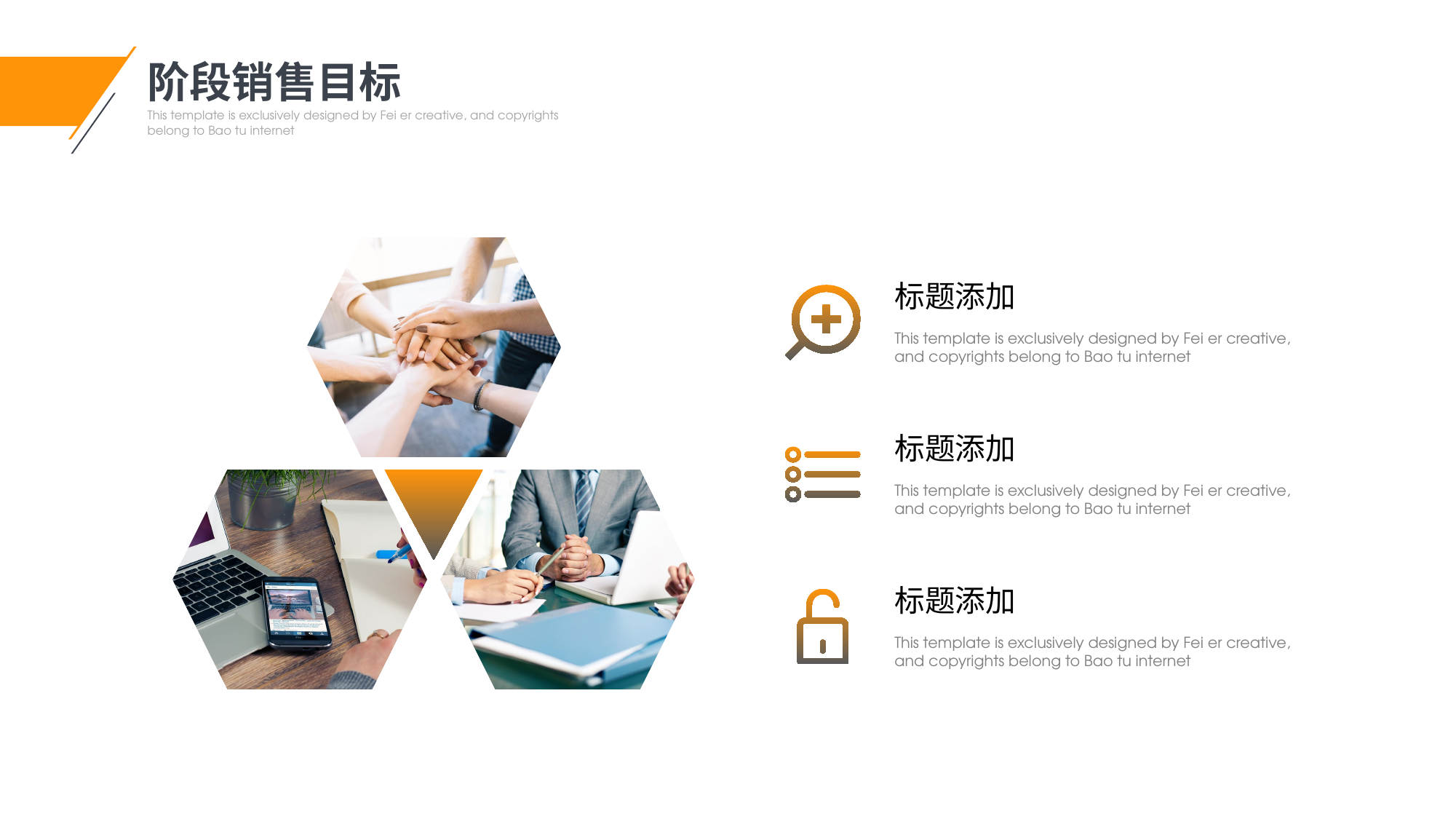

阶段销售目标
This template is exclusively designed by Fei er creative, and copyrights belong to Bao tu internet

标题添加
This template is exclusively designed by Fei er creative, and copyrights belong to Bao tu internet

标题添加
This template is exclusively designed by Fei er creative, and copyrights belong to Bao tu internet

标题添加
This template is exclusively designed by Fei er creative, and copyrights belong to Bao tu internet